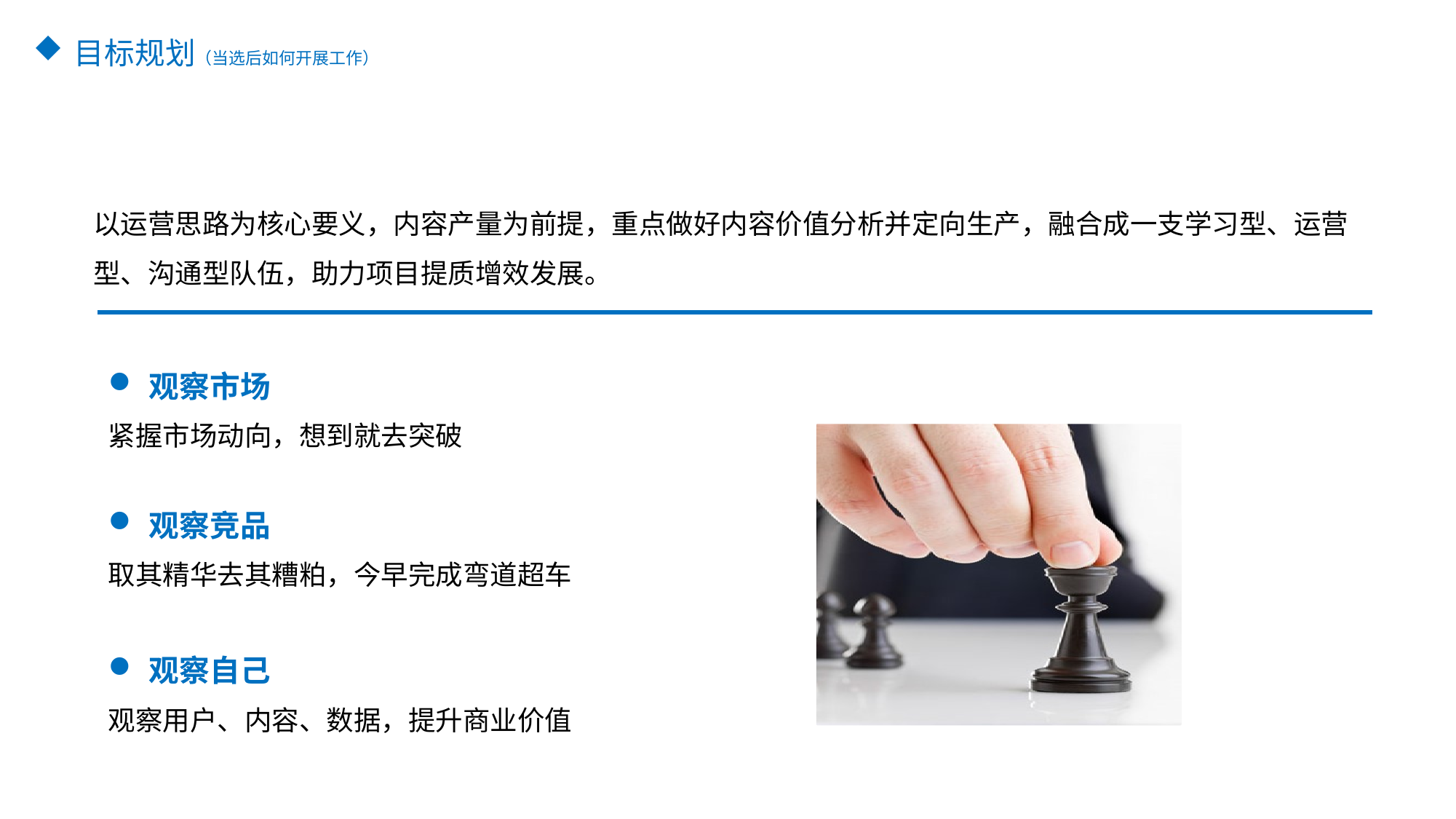

目标规划（当选后如何开展工作）
以运营思路为核心要义，内容产量为前提，重点做好内容价值分析并定向生产，融合成一支学习型、运营型、沟通型队伍，助力项目提质增效发展。
观察市场
紧握市场动向，想到就去突破

观察竞品
取其精华去其糟粕，今早完成弯道超车
观察自己
观察用户、内容、数据，提升商业价值